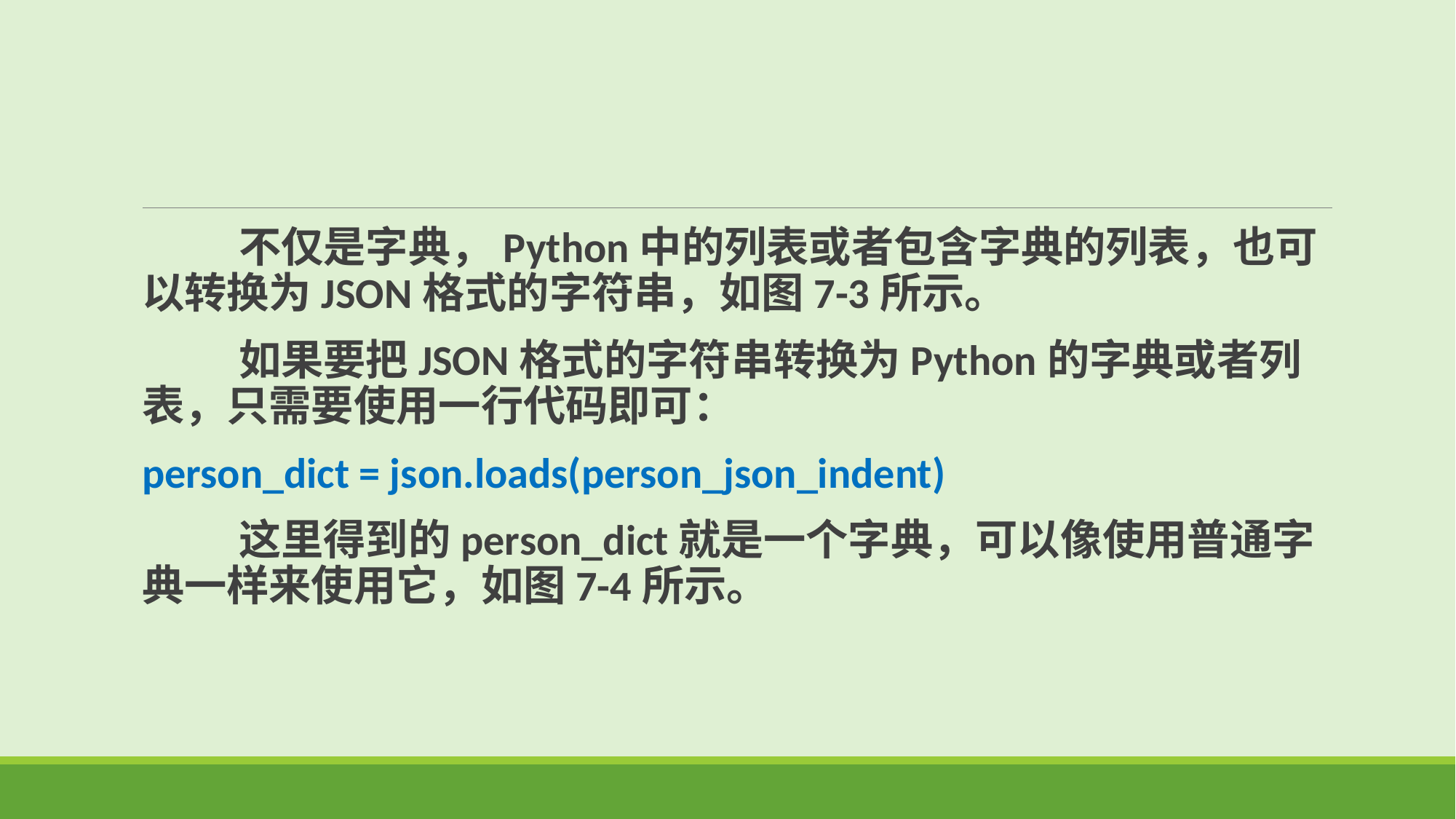

不仅是字典，Python中的列表或者包含字典的列表，也可以转换为JSON格式的字符串，如图7-3所示。
         如果要把JSON格式的字符串转换为Python的字典或者列表，只需要使用一行代码即可：
person_dict = json.loads(person_json_indent)
         这里得到的person_dict就是一个字典，可以像使用普通字典一样来使用它，如图7-4所示。